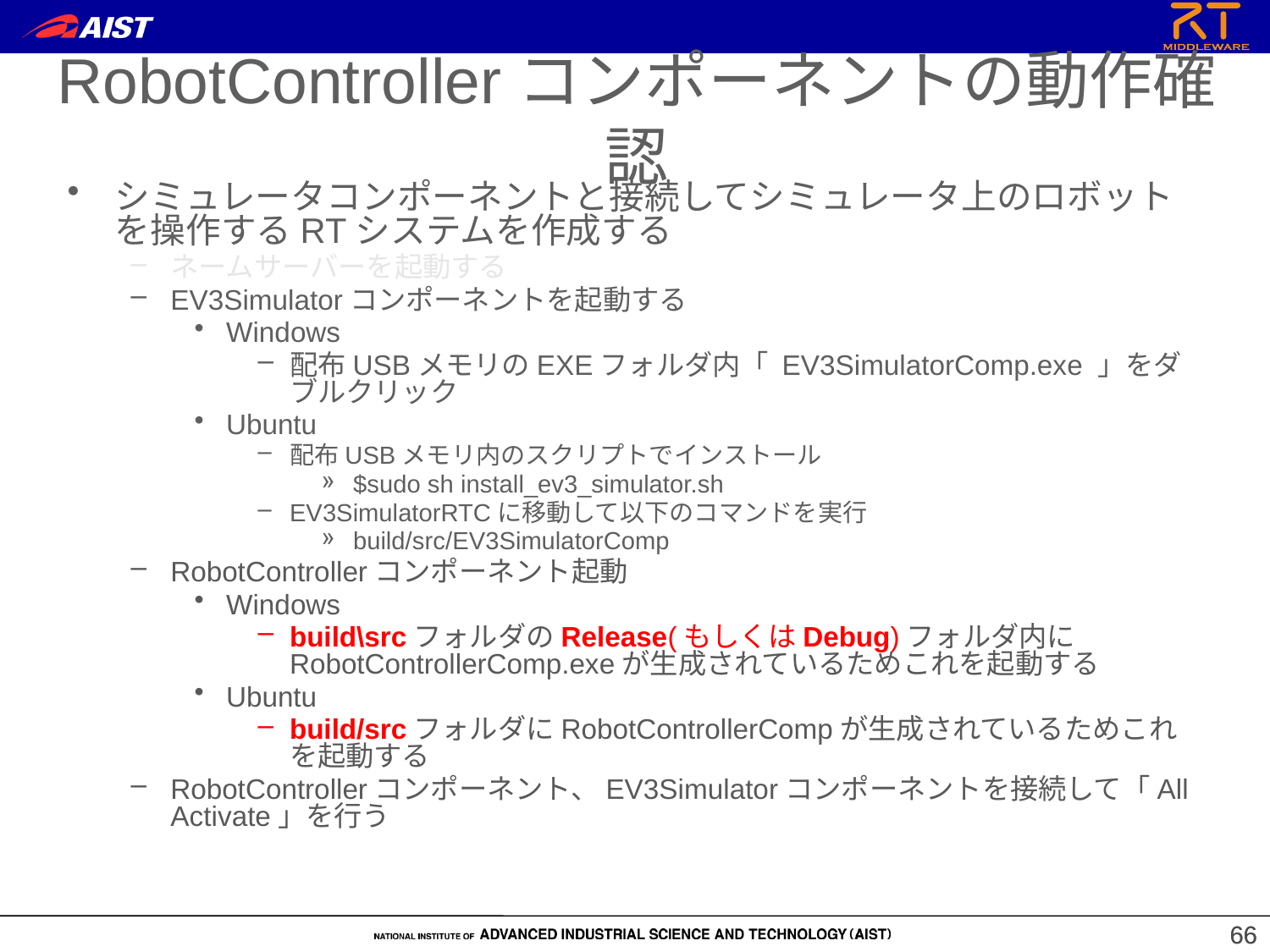

RobotControllerコンポーネントの動作確認
シミュレータコンポーネントと接続してシミュレータ上のロボットを操作するRTシステムを作成する
ネームサーバーを起動する
EV3Simulatorコンポーネントを起動する
Windows
配布USBメモリのEXEフォルダ内「 EV3SimulatorComp.exe 」をダブルクリック
Ubuntu
配布USBメモリ内のスクリプトでインストール
$sudo sh install_ev3_simulator.sh
EV3SimulatorRTCに移動して以下のコマンドを実行
build/src/EV3SimulatorComp
RobotControllerコンポーネント起動
Windows
build\srcフォルダのRelease(もしくはDebug)フォルダ内にRobotControllerComp.exeが生成されているためこれを起動する
Ubuntu
build/srcフォルダにRobotControllerCompが生成されているためこれを起動する
RobotControllerコンポーネント、EV3Simulatorコンポーネントを接続して「All Activate」を行う
66
66